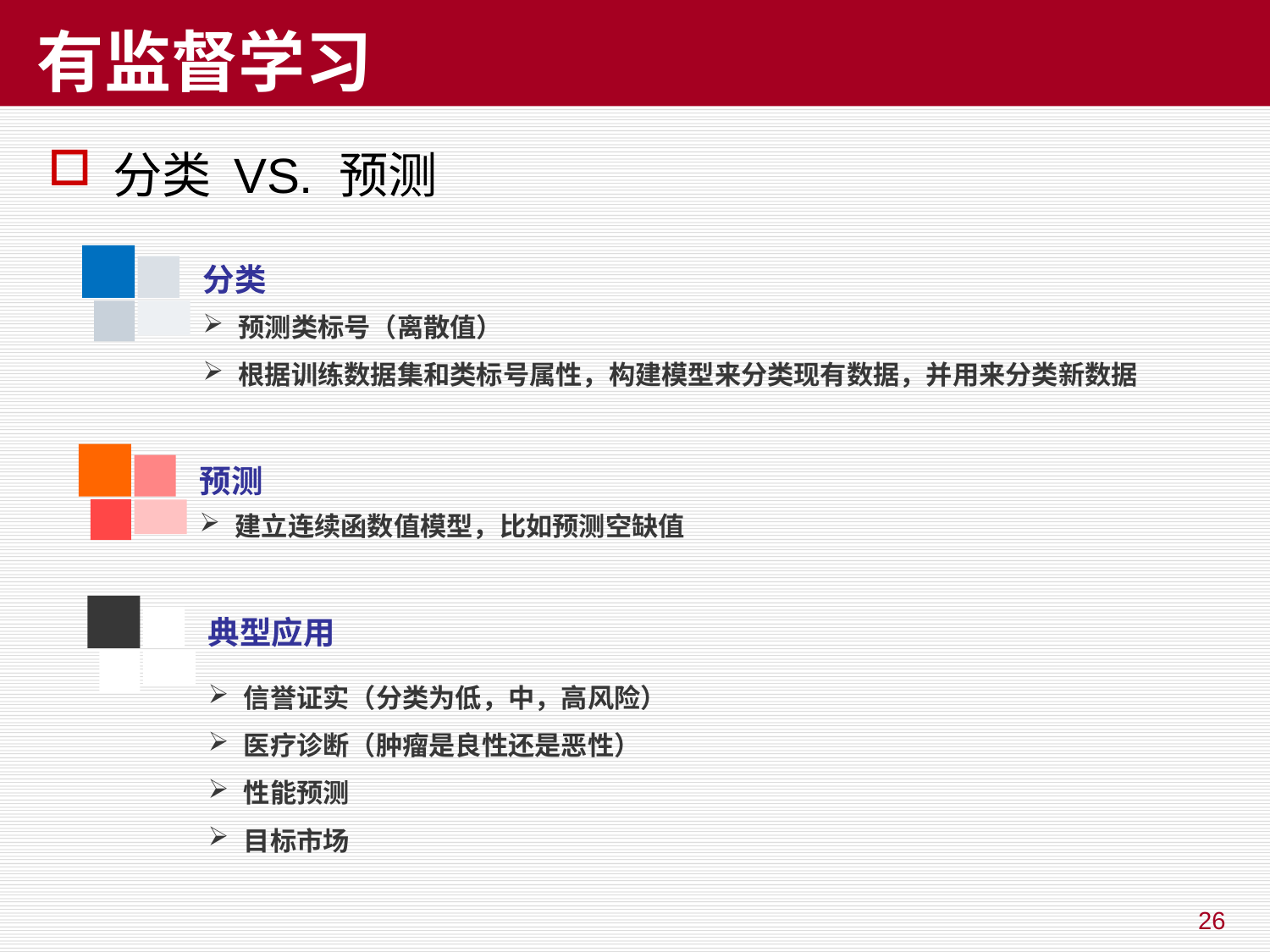

# 有监督学习
分类 VS. 预测

分类

预测类标号（离散值）
根据训练数据集和类标号属性，构建模型来分类现有数据，并用来分类新数据
预测

建立连续函数值模型，比如预测空缺值
典型应用

信誉证实（分类为低，中，高风险）
医疗诊断（肿瘤是良性还是恶性）
性能预测
目标市场
26